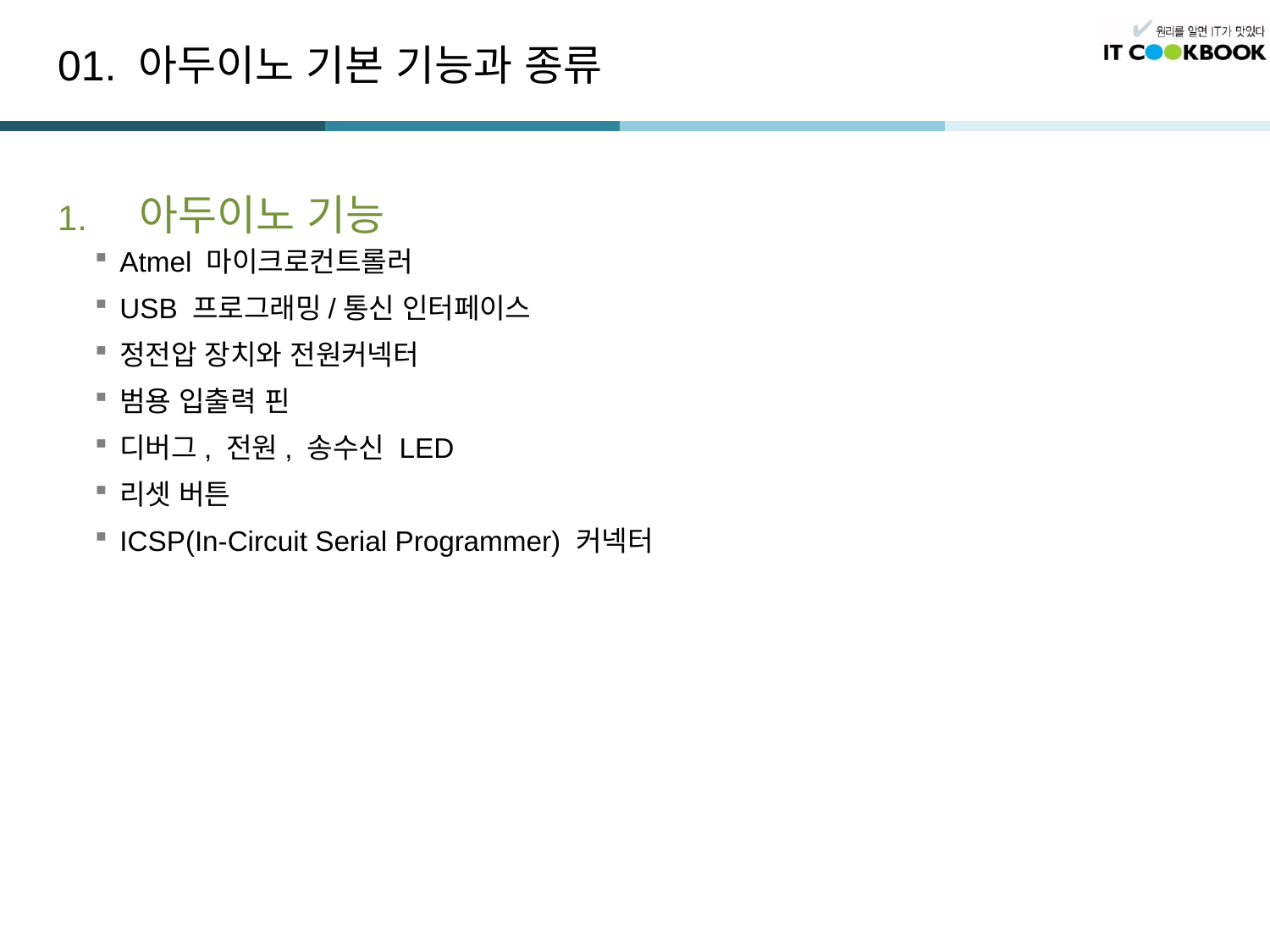

# 01. 아두이노 기본 기능과 종류
 아두이노 기능
Atmel 마이크로컨트롤러
USB 프로그래밍/통신 인터페이스
정전압 장치와 전원커넥터
범용 입출력 핀
디버그, 전원, 송수신 LED
리셋 버튼
ICSP(In-Circuit Serial Programmer) 커넥터